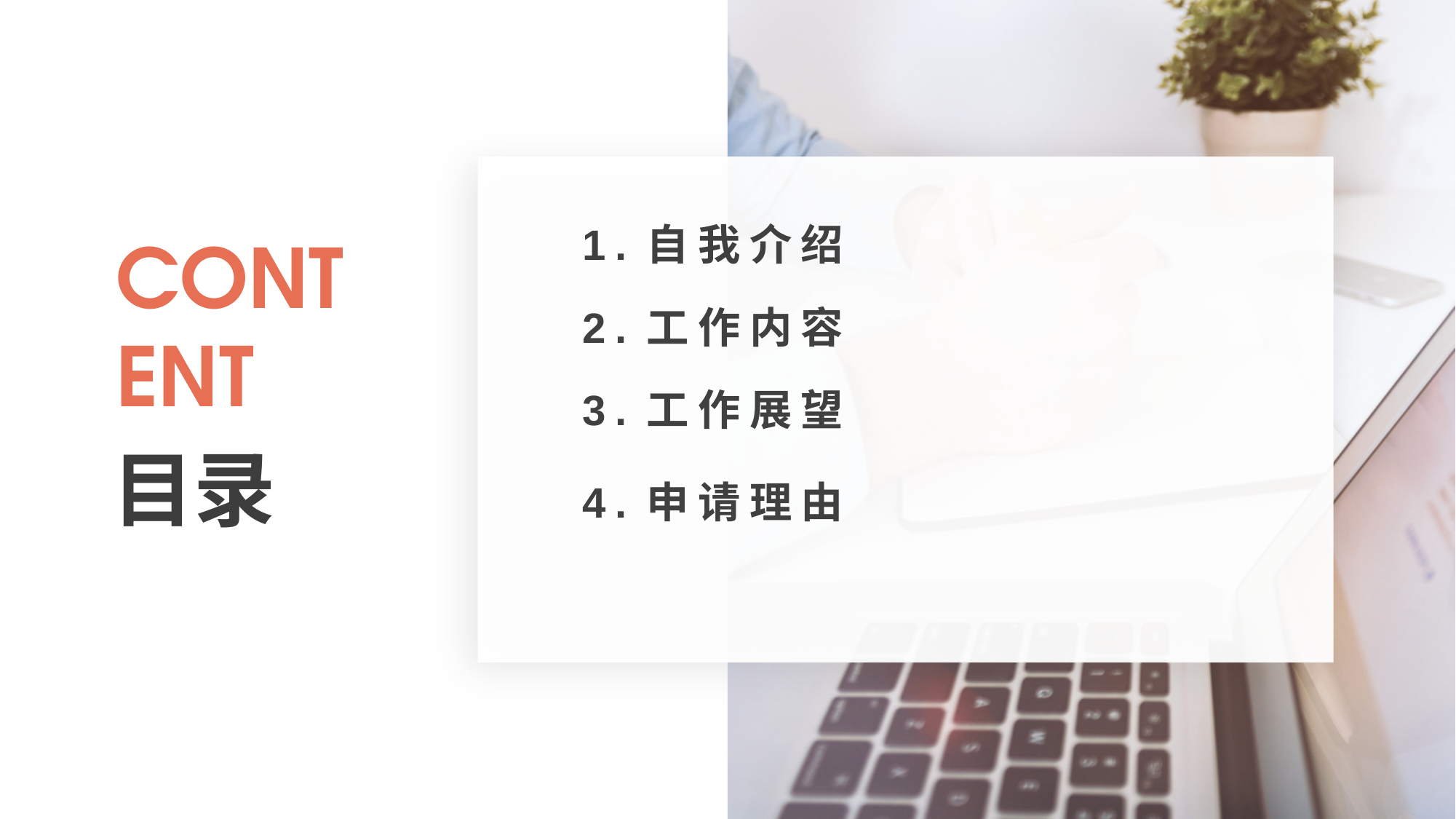

1.自我介绍

CONT
ENT
目录
2.工作内容

3.工作展望

4.申请理由